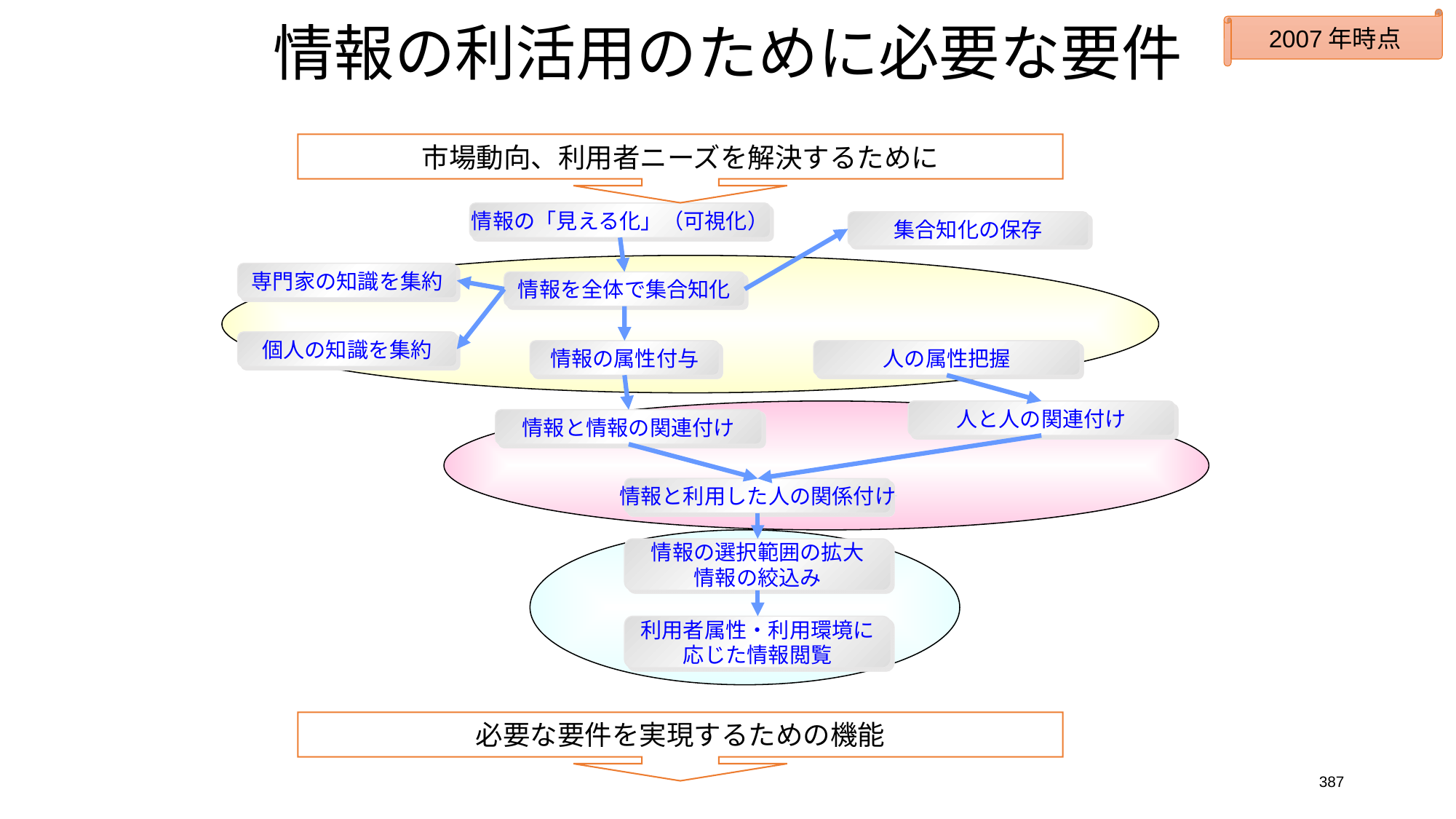

# 情報の利活用のために必要な要件
2007年時点
市場動向、利用者ニーズを解決するために
情報の「見える化」（可視化）
集合知化の保存
専門家の知識を集約
情報を全体で集合知化
個人の知識を集約
情報の属性付与
人の属性把握

人と人の関連付け
情報と情報の関連付け
情報と利用した人の関係付け
情報の選択範囲の拡大
情報の絞込み
利用者属性・利用環境に
応じた情報閲覧
必要な要件を実現するための機能
387